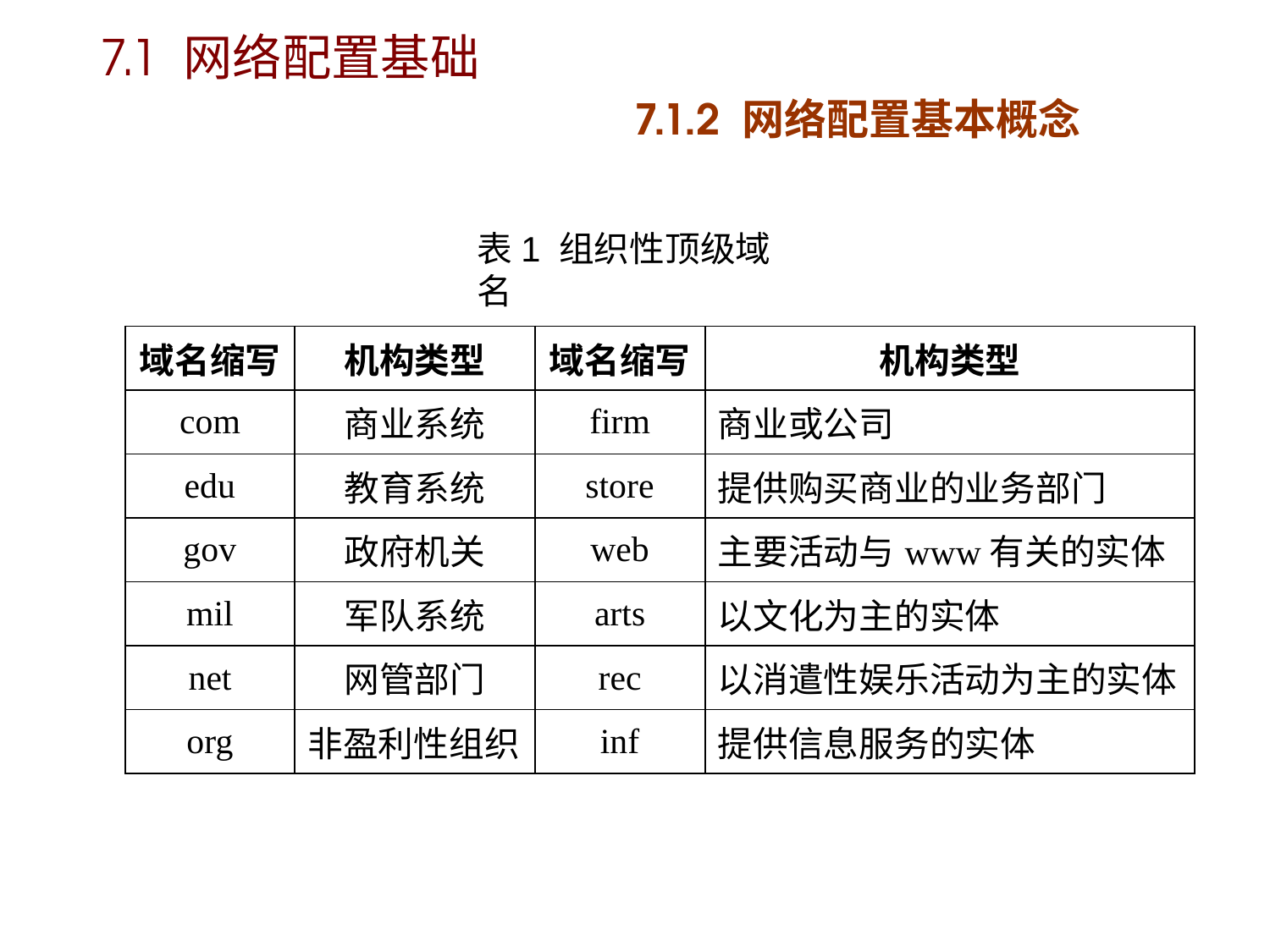

# 7.1 网络配置基础 7.1.2 网络配置基本概念
表1 组织性顶级域名
| 域名缩写 | 机构类型 | 域名缩写 | 机构类型 |
| --- | --- | --- | --- |
| com | 商业系统 | firm | 商业或公司 |
| edu | 教育系统 | store | 提供购买商业的业务部门 |
| gov | 政府机关 | web | 主要活动与www有关的实体 |
| mil | 军队系统 | arts | 以文化为主的实体 |
| net | 网管部门 | rec | 以消遣性娱乐活动为主的实体 |
| org | 非盈利性组织 | inf | 提供信息服务的实体 |